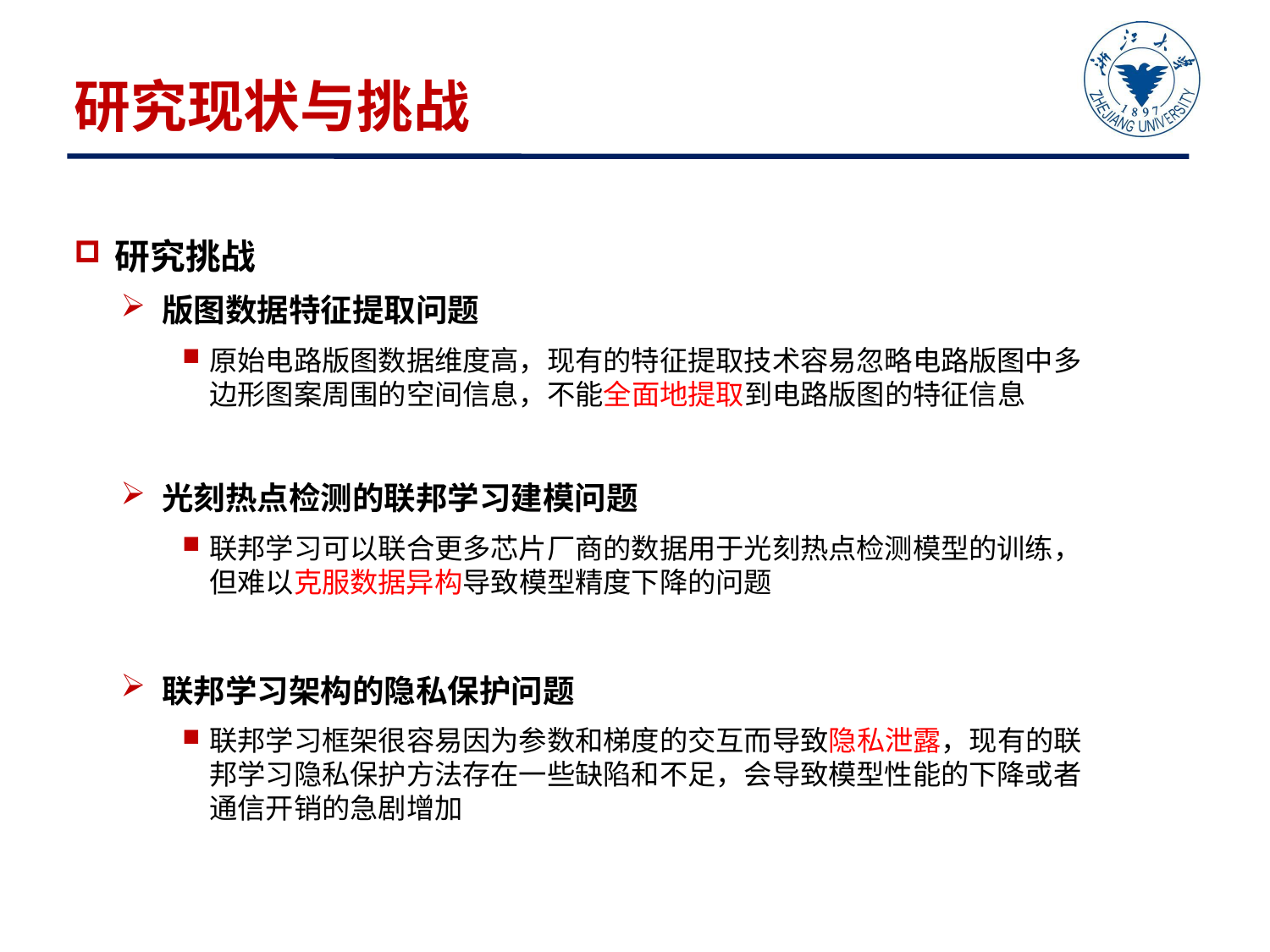

# 研究现状与挑战
研究挑战
版图数据特征提取问题
原始电路版图数据维度高，现有的特征提取技术容易忽略电路版图中多边形图案周围的空间信息，不能全面地提取到电路版图的特征信息

光刻热点检测的联邦学习建模问题
联邦学习可以联合更多芯片厂商的数据用于光刻热点检测模型的训练，但难以克服数据异构导致模型精度下降的问题

联邦学习架构的隐私保护问题
联邦学习框架很容易因为参数和梯度的交互而导致隐私泄露，现有的联邦学习隐私保护方法存在一些缺陷和不足，会导致模型性能的下降或者通信开销的急剧增加

11